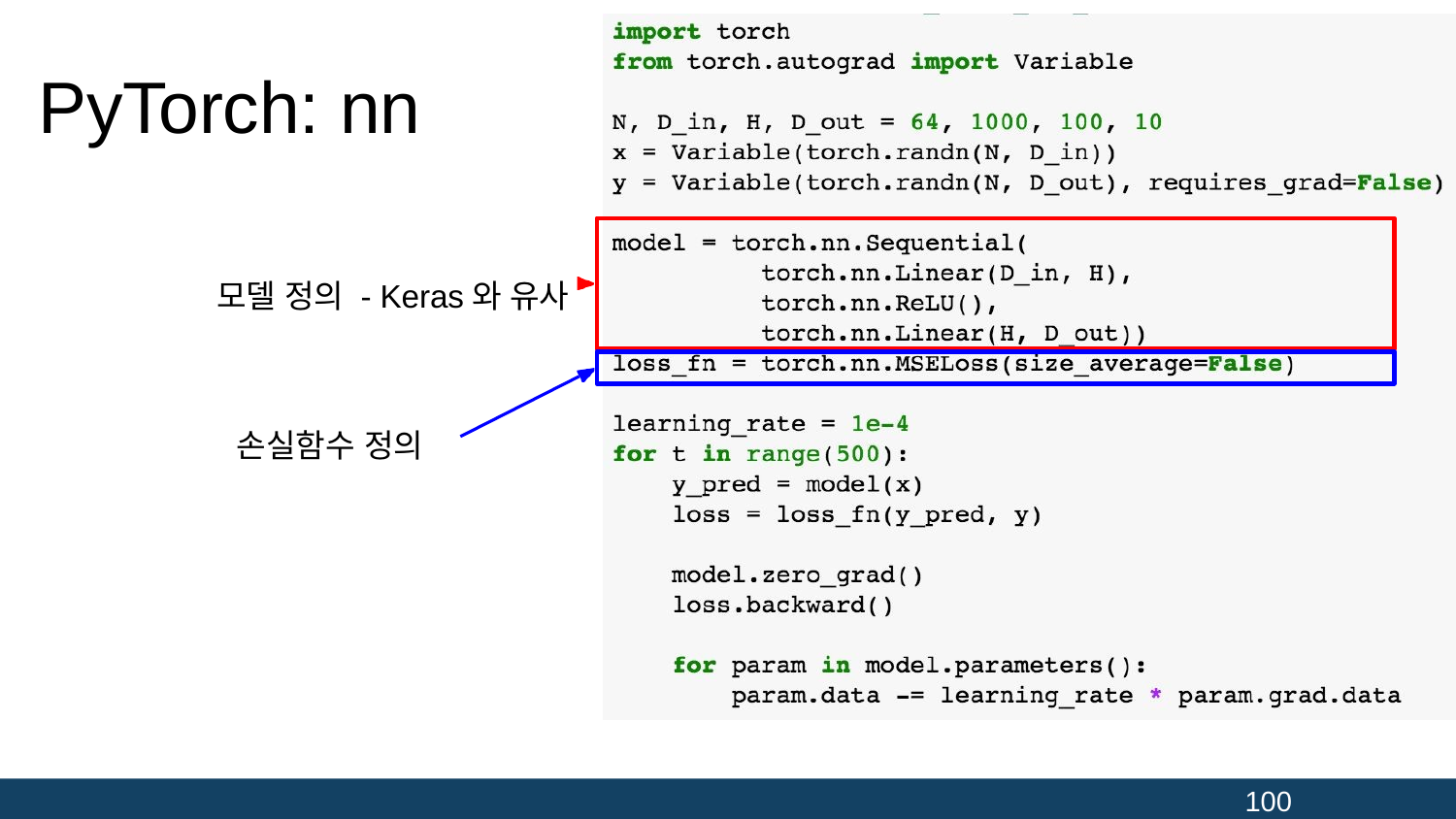

# PyTorch: nn
모델 정의 - Keras와 유사

  　　　　　 손실함수 정의